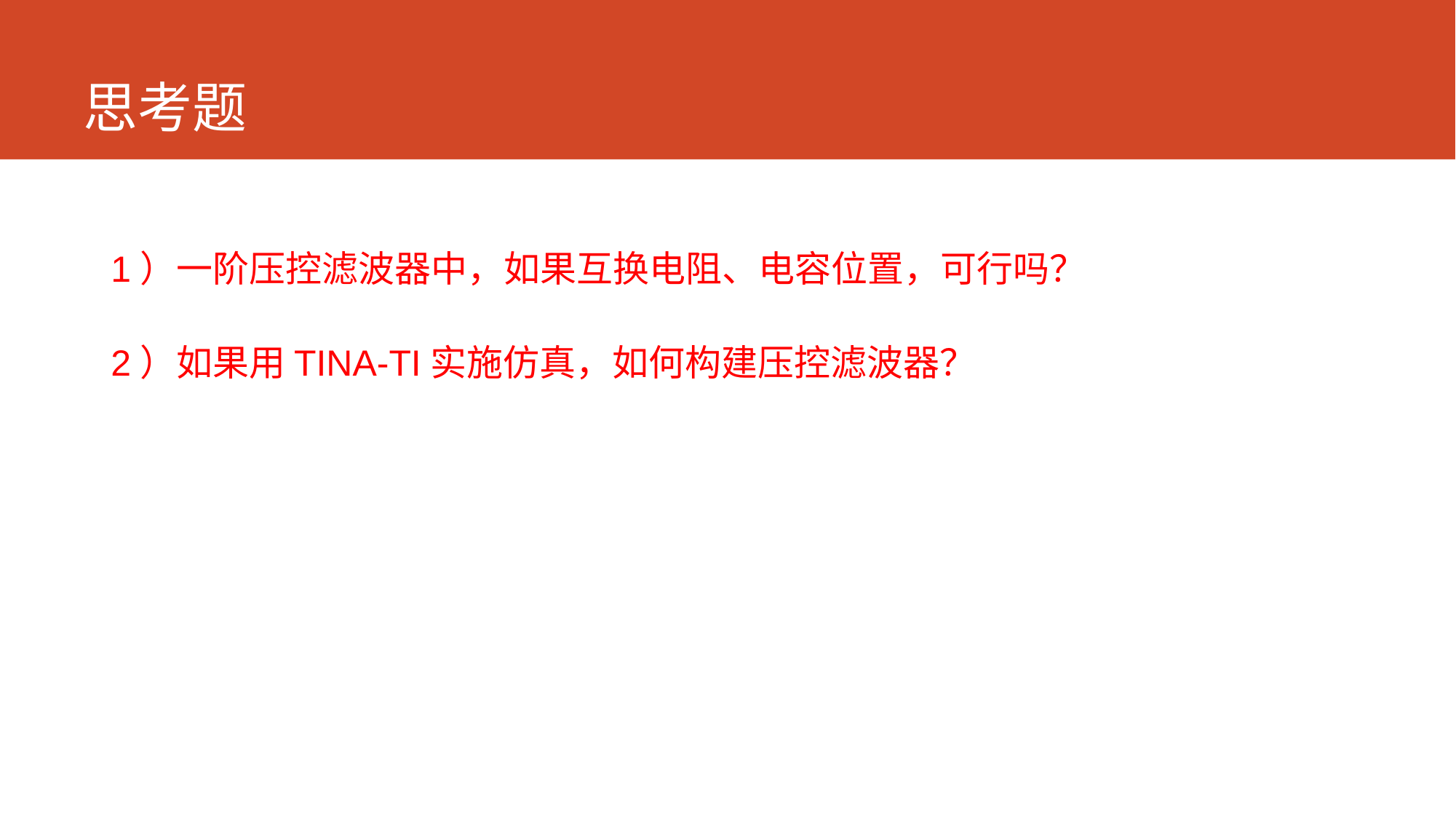

# 思考题
1）一阶压控滤波器中，如果互换电阻、电容位置，可行吗？
2）如果用TINA-TI实施仿真，如何构建压控滤波器？